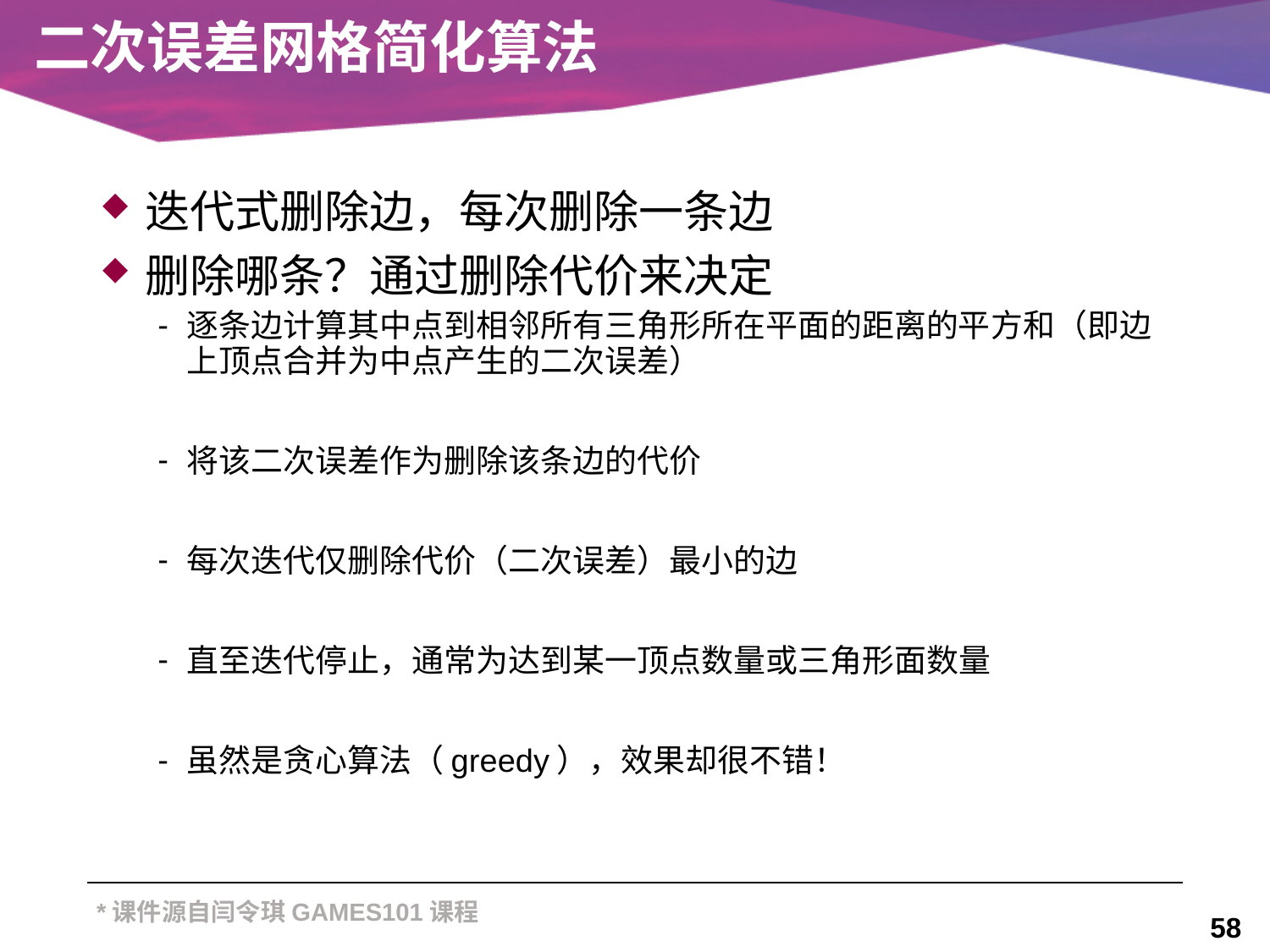

# 二次误差网格简化算法
迭代式删除边，每次删除一条边
删除哪条？通过删除代价来决定
逐条边计算其中点到相邻所有三角形所在平面的距离的平方和（即边上顶点合并为中点产生的二次误差）

将该二次误差作为删除该条边的代价

每次迭代仅删除代价（二次误差）最小的边

直至迭代停止，通常为达到某一顶点数量或三角形面数量

虽然是贪心算法（greedy），效果却很不错！
58